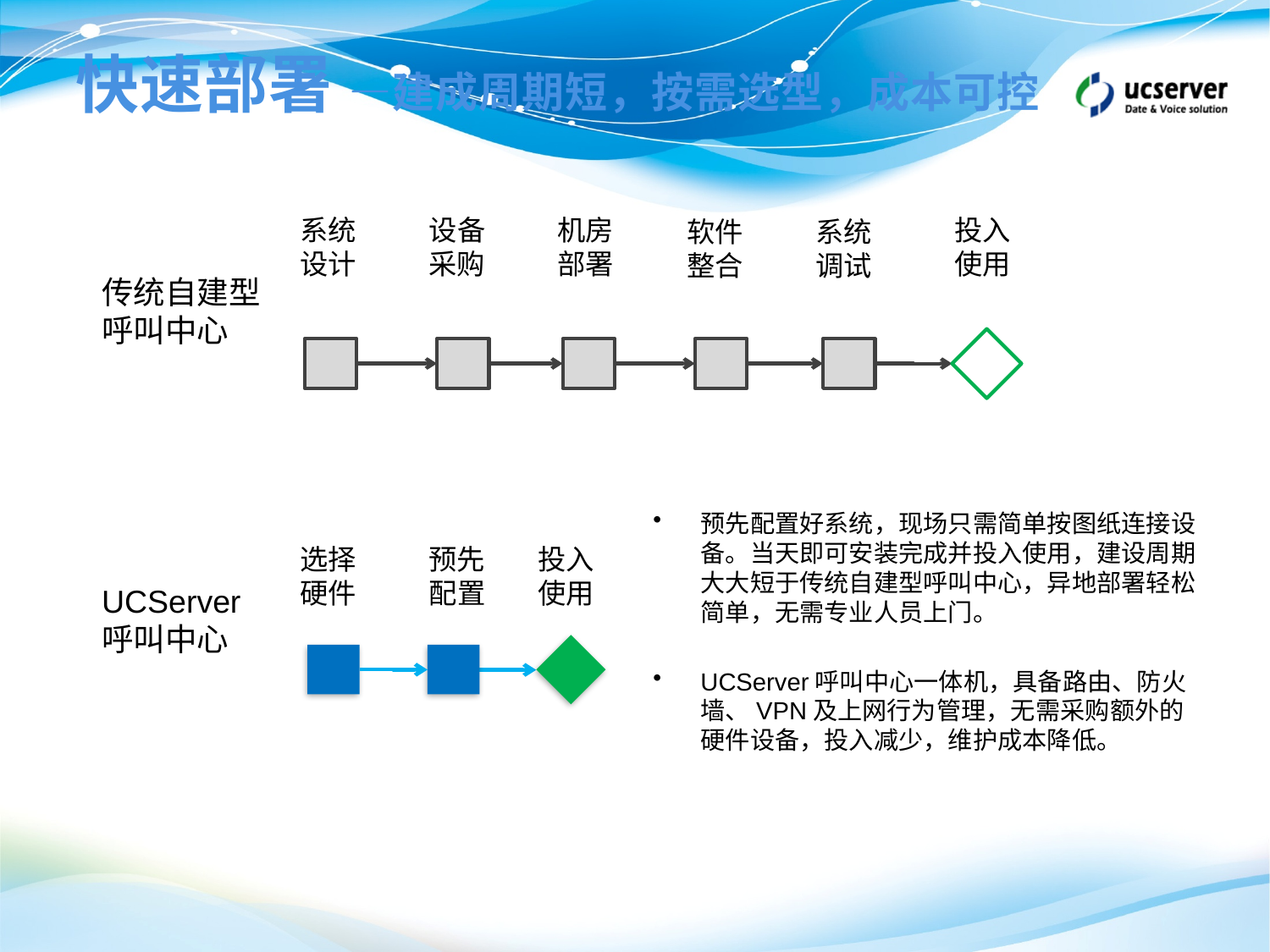

# 快速部署 —建成周期短，按需选型，成本可控
系统设计
设备采购
机房部署
投入使用
软件整合
系统调试

传统自建型呼叫中心
预先配置好系统，现场只需简单按图纸连接设备。当天即可安装完成并投入使用，建设周期大大短于传统自建型呼叫中心，异地部署轻松简单，无需专业人员上门。

UCServer呼叫中心一体机，具备路由、防火墙、VPN及上网行为管理，无需采购额外的硬件设备，投入减少，维护成本降低。

选择硬件
预先配置
投入使用

UCServer
呼叫中心